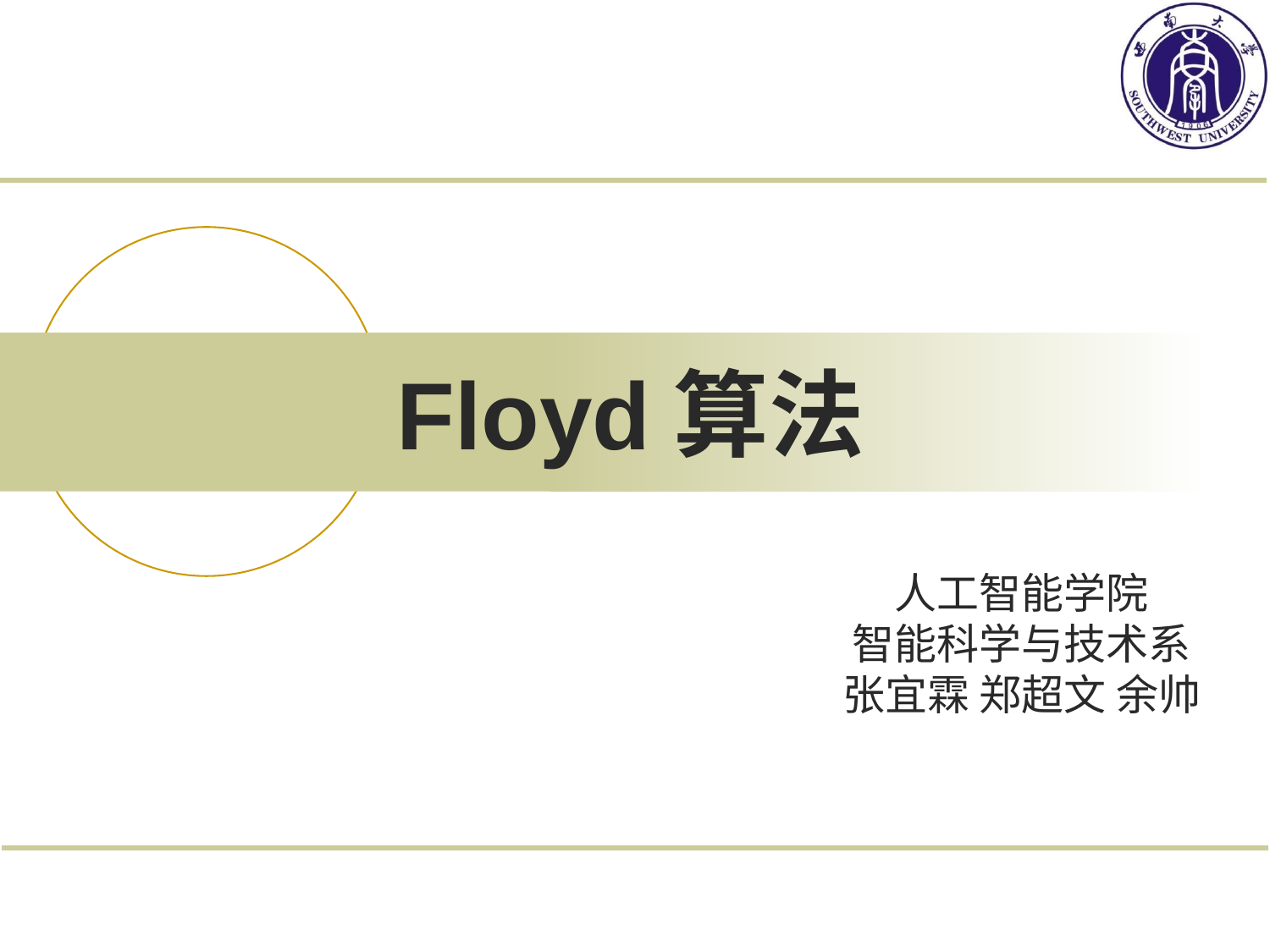

# Floyd算法
人工智能学院
智能科学与技术系
张宜霖 郑超文 余帅